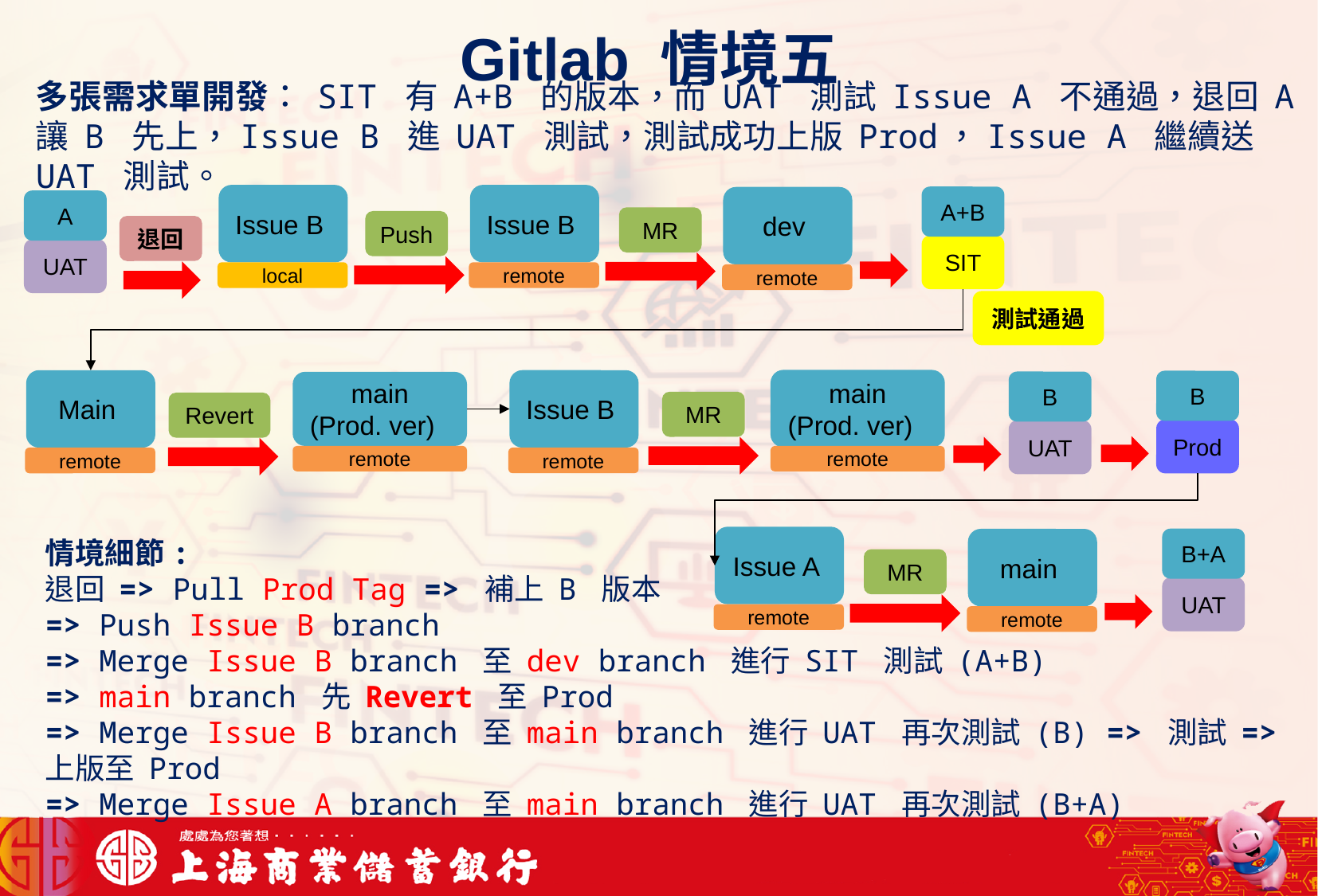

Gitlab 情境五
多張需求單開發： SIT 有 A+B 的版本，而 UAT 測試 Issue A 不通過，退回 A 讓 B 先上，Issue B 進 UAT 測試，測試成功上版 Prod，Issue A 繼續送 UAT 測試。
Issue B
Issue B
A+B
dev
A
MR
Push
退回
SIT
UAT

local
remote
remote
測試通過
main
(Prod. ver)
Issue B
Main
B
B
main
(Prod. ver)
MR
Revert
Prod
UAT

remote
remote
remote
remote
情境細節:
退回 => Pull Prod Tag => 補上 B 版本
=> Push Issue B branch
=> Merge Issue B branch 至 dev branch 進行 SIT 測試 (A+B)
=> main branch 先 Revert 至 Prod
=> Merge Issue B branch 至 main branch 進行 UAT 再次測試 (B) => 測試 => 上版至 Prod
=> Merge Issue A branch 至 main branch 進行 UAT 再次測試 (B+A)
Issue A
B+A
main
MR
UAT

remote
remote